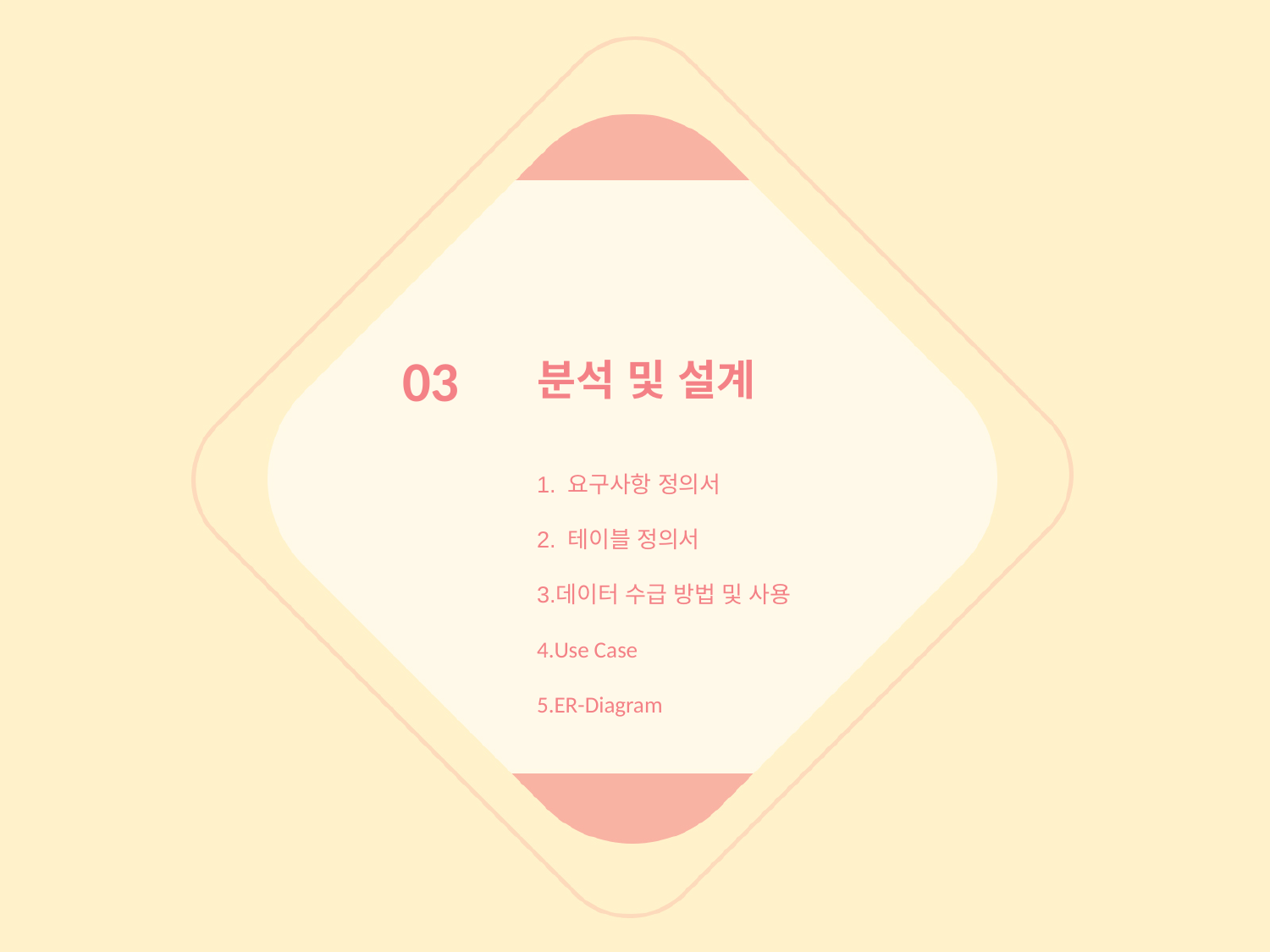

03
분석 및 설계
 요구사항 정의서
 테이블 정의서
데이터 수급 방법 및 사용
Use Case
ER-Diagram